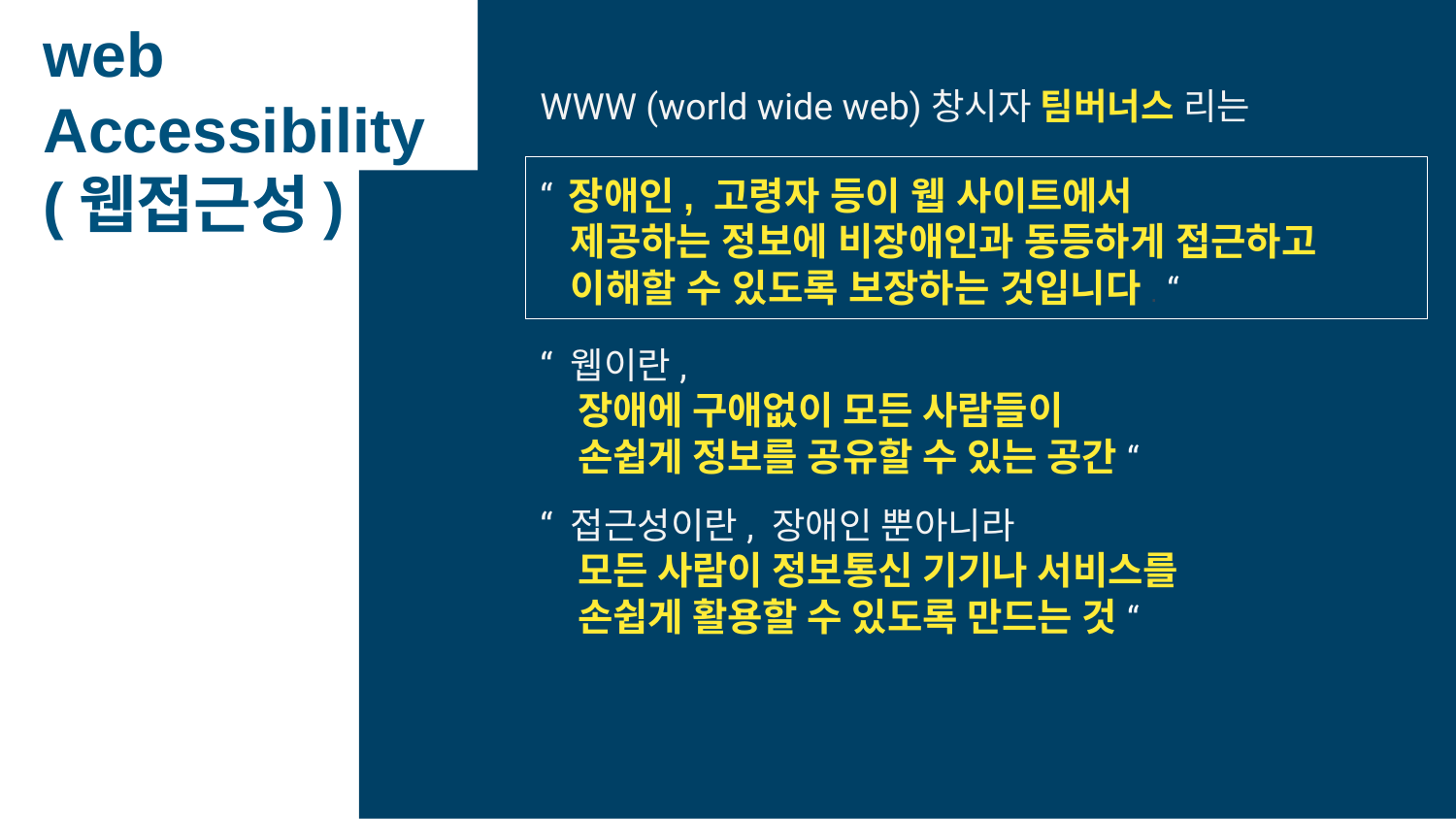

web
Accessibility
(웹접근성)

WWW (world wide web)창시자 팀버너스 리는
“ 장애인, 고령자 등이 웹 사이트에서
  제공하는 정보에 비장애인과 동등하게 접근하고
  이해할 수 있도록 보장하는 것입니다. “
“ 웹이란,
   장애에 구애없이 모든 사람들이
   손쉽게 정보를 공유할 수 있는 공간 “
“ 접근성이란, 장애인 뿐아니라
   모든 사람이 정보통신 기기나 서비스를
   손쉽게 활용할 수 있도록 만드는 것 “